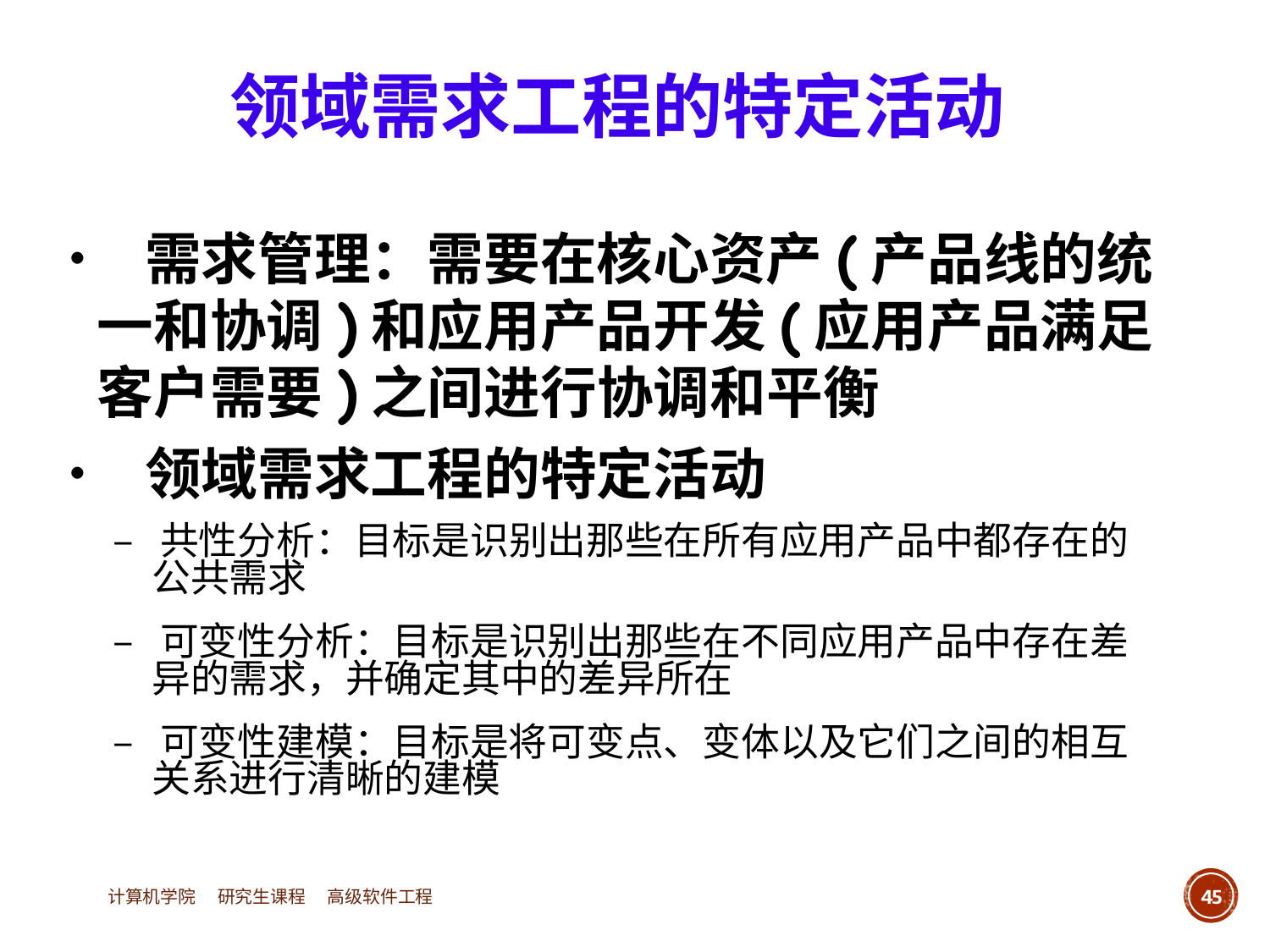

领域需求工程的特定活动

•  需求管理：需要在核心资产(产品线的统
	一和协调)和应用产品开发(应用产品满足
	客户需要)之间进行协调和平衡
•  领域需求工程的特定活动
		–  共性分析：目标是识别出那些在所有应用产品中都存在的
			公共需求
		–  可变性分析：目标是识别出那些在不同应用产品中存在差
			异的需求，并确定其中的差异所在
		–  可变性建模：目标是将可变点、变体以及它们之间的相互
			关系进行清晰的建模
计算机学院    研究生课程    高级软件工程
45